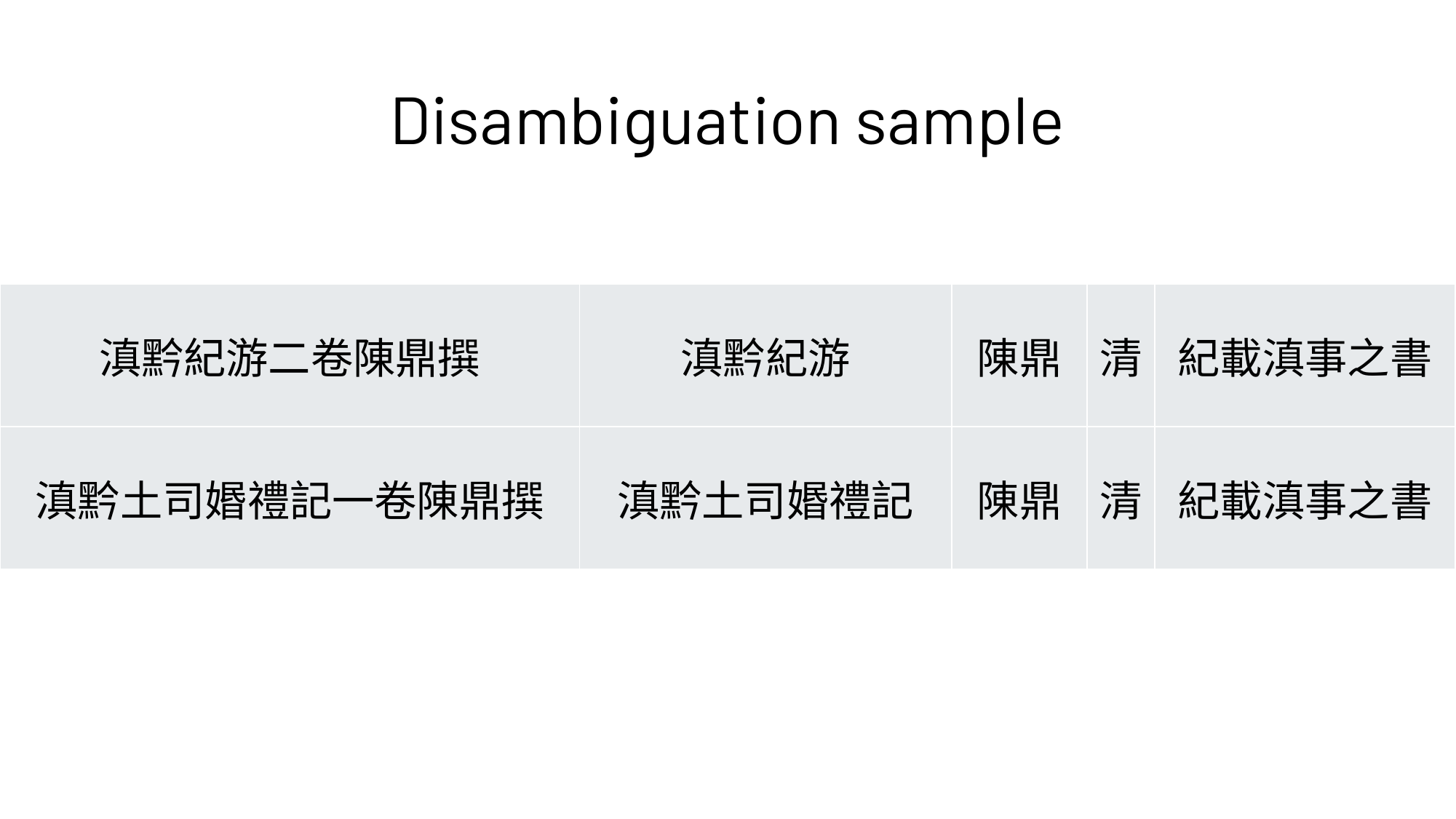

# Disambiguation sample
| 滇黔紀游二卷陳鼎撰 | 滇黔紀游 | 陳鼎 | 清 | 紀載滇事之書 |
| --- | --- | --- | --- | --- |
| 滇黔土司㛰禮記一卷陳鼎撰 | 滇黔土司㛰禮記 | 陳鼎 | 清 | 紀載滇事之書 |